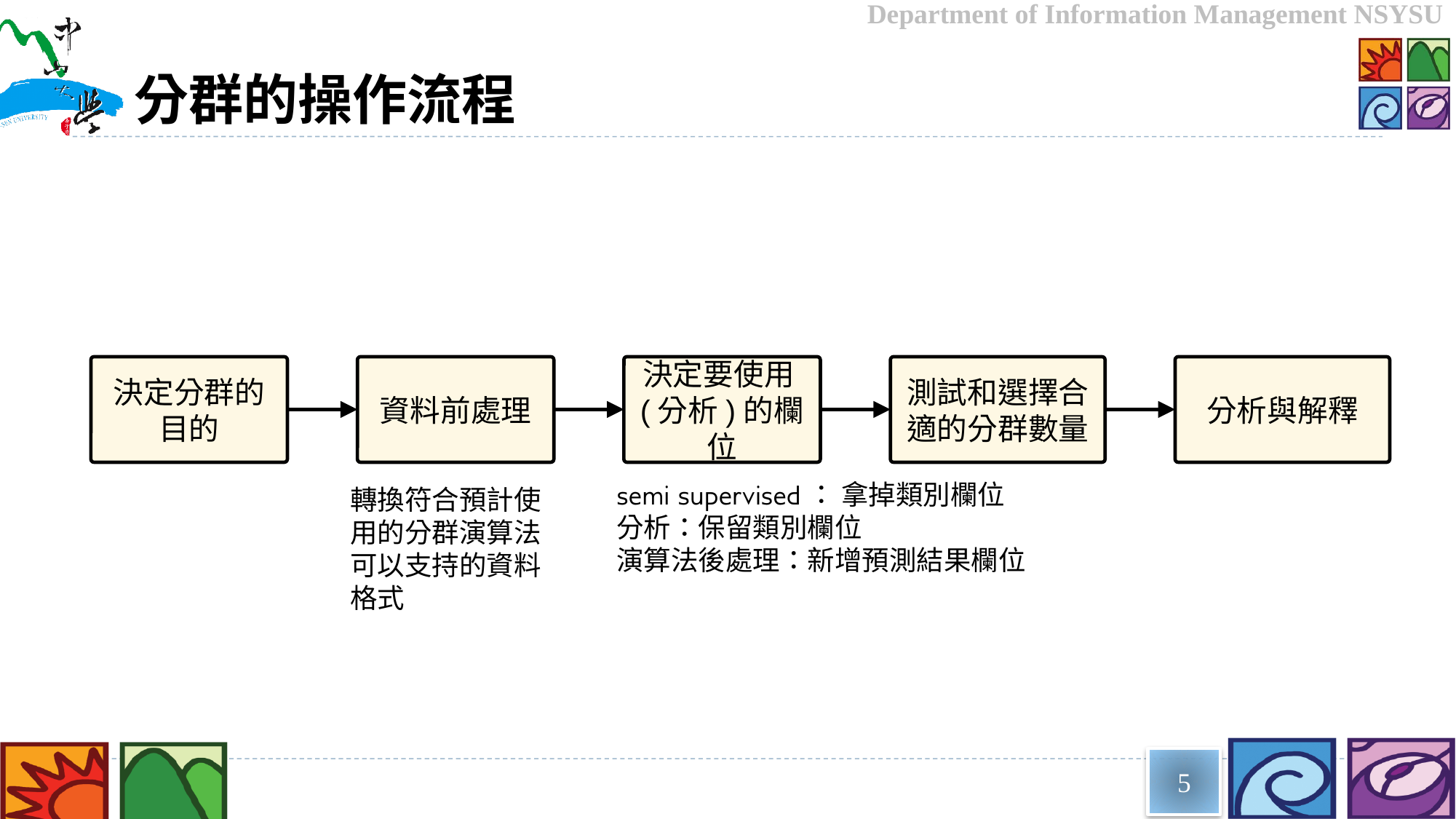

# 分群的操作流程
決定分群的目的
資料前處理
決定要使用(分析)的欄位
測試和選擇合適的分群數量
分析與解釋
semi supervised： 拿掉類別欄位
分析：保留類別欄位
演算法後處理：新增預測結果欄位
轉換符合預計使用的分群演算法可以支持的資料格式